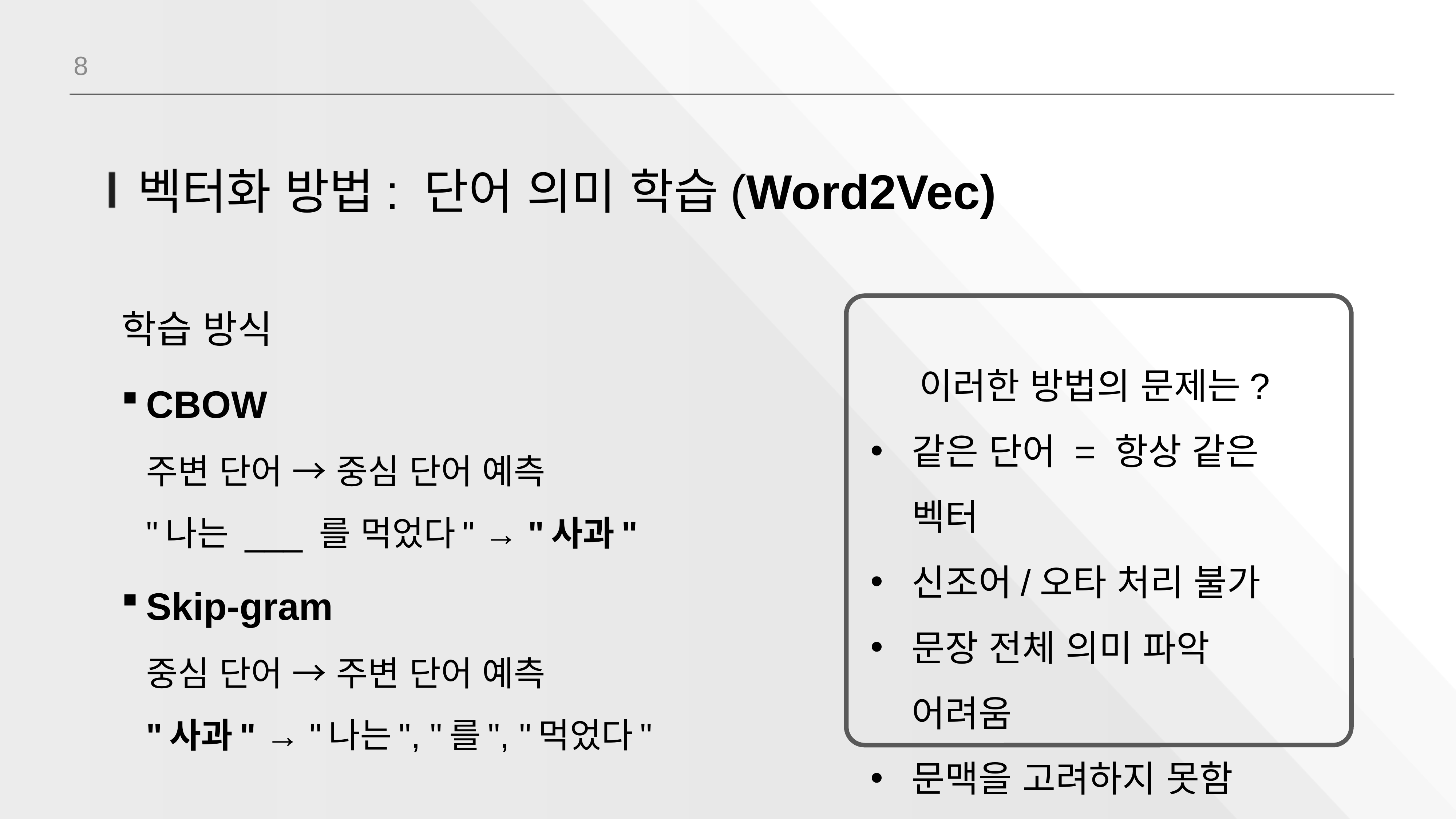

8
# 벡터화 방법: 단어 의미 학습(Word2Vec)
학습 방식
CBOW
주변 단어 → 중심 단어 예측
"나는 ___ 를 먹었다" → "사과"
Skip-gram
중심 단어 → 주변 단어 예측
"사과" → "나는", "를", "먹었다"

이러한 방법의 문제는?
같은 단어 = 항상 같은 벡터
신조어/오타 처리 불가
문장 전체 의미 파악 어려움
문맥을 고려하지 못함
순서 정보 없음